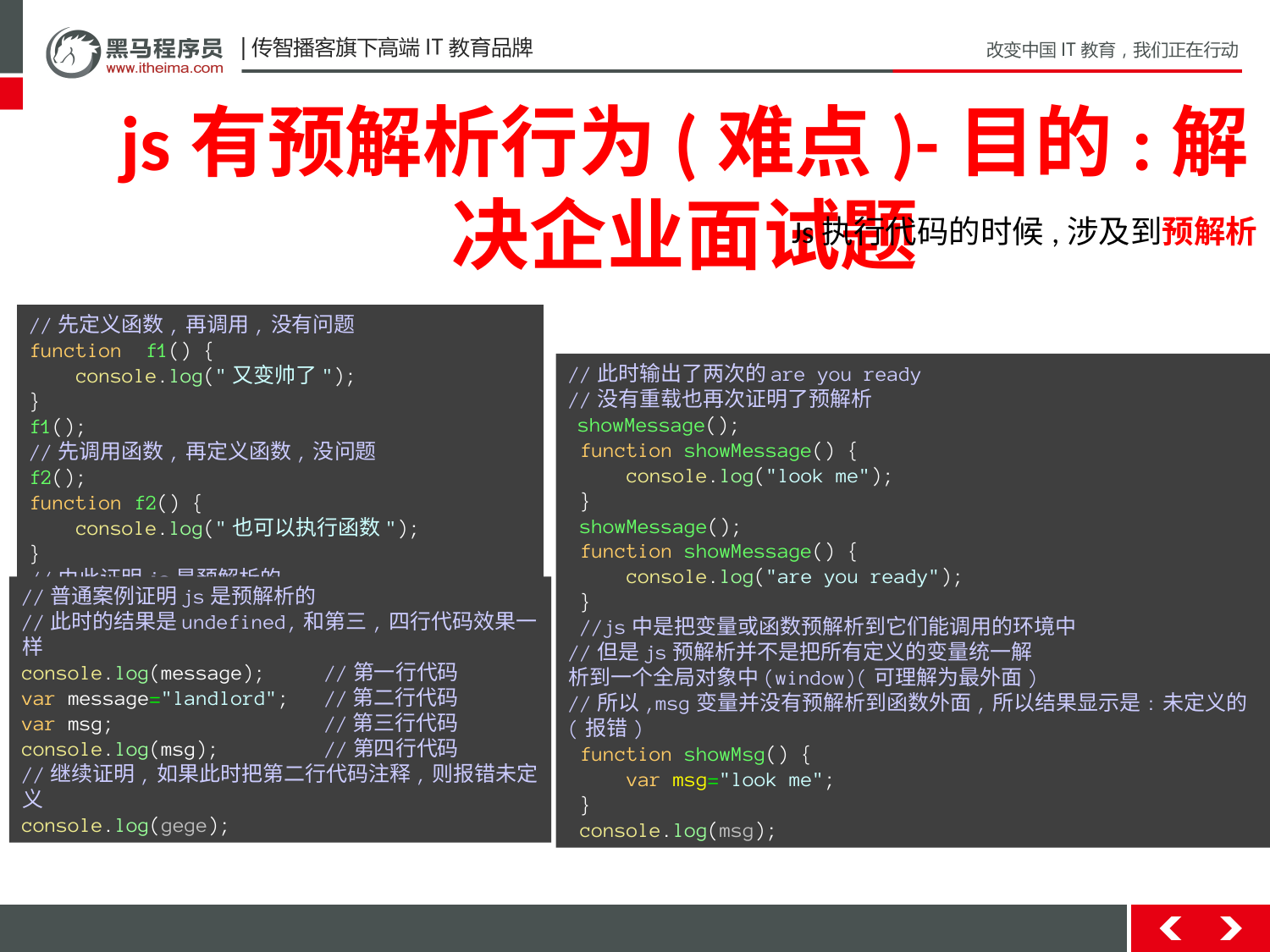

js有预解析行为(难点)-目的:解决企业面试题
Js执行代码的时候,涉及到预解析
//先定义函数,再调用,没有问题
function  f1() {
    console.log("又变帅了");
}
f1();
//先调用函数,再定义函数,没问题
f2();
function f2() {
    console.log("也可以执行函数");
}
//由此证明js是预解析的
//此时输出了两次的are you ready
//没有重载也再次证明了预解析
 showMessage();
 function showMessage() {
     console.log("look me");
 }
 showMessage();
 function showMessage() {
     console.log("are you ready");
 }
 //js中是把变量或函数预解析到它们能调用的环境中
//但是js预解析并不是把所有定义的变量统一解
析到一个全局对象中(window)(可理解为最外面)
//所以,msg变量并没有预解析到函数外面,所以结果显示是:未定义的(报错)
 function showMsg() {
     var msg="look me";
 }
 console.log(msg);
//普通案例证明js是预解析的
//此时的结果是undefined,和第三,四行代码效果一样
console.log(message);     //第一行代码
var message="landlord";   //第二行代码
var msg;                  //第三行代码
console.log(msg);         //第四行代码
//继续证明,如果此时把第二行代码注释,则报错未定义
console.log(gege);